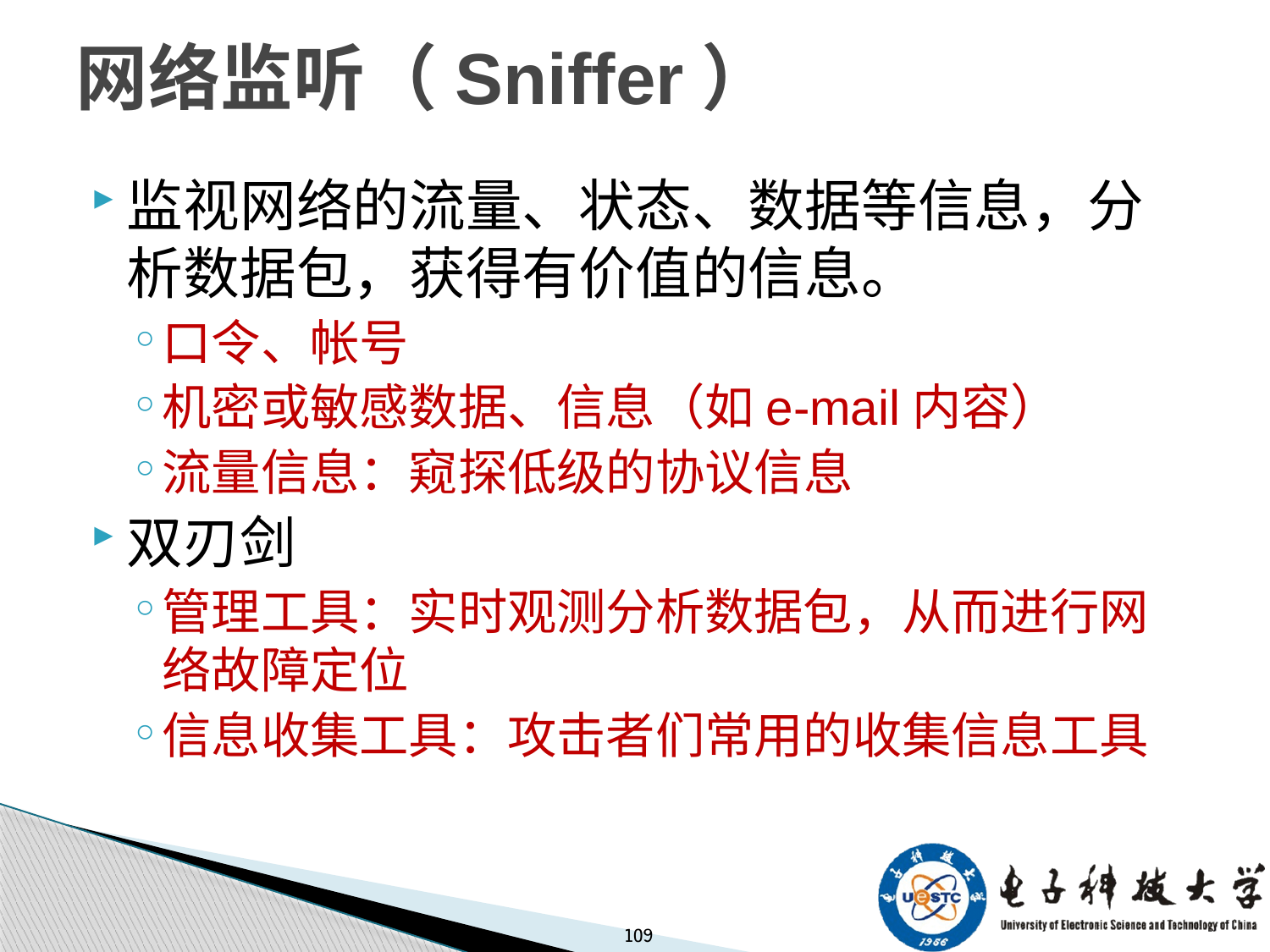

# 网络监听（Sniffer）
监视网络的流量、状态、数据等信息，分析数据包，获得有价值的信息。
口令、帐号
机密或敏感数据、信息（如e-mail内容）
流量信息：窥探低级的协议信息
双刃剑
管理工具：实时观测分析数据包，从而进行网络故障定位
信息收集工具：攻击者们常用的收集信息工具
109